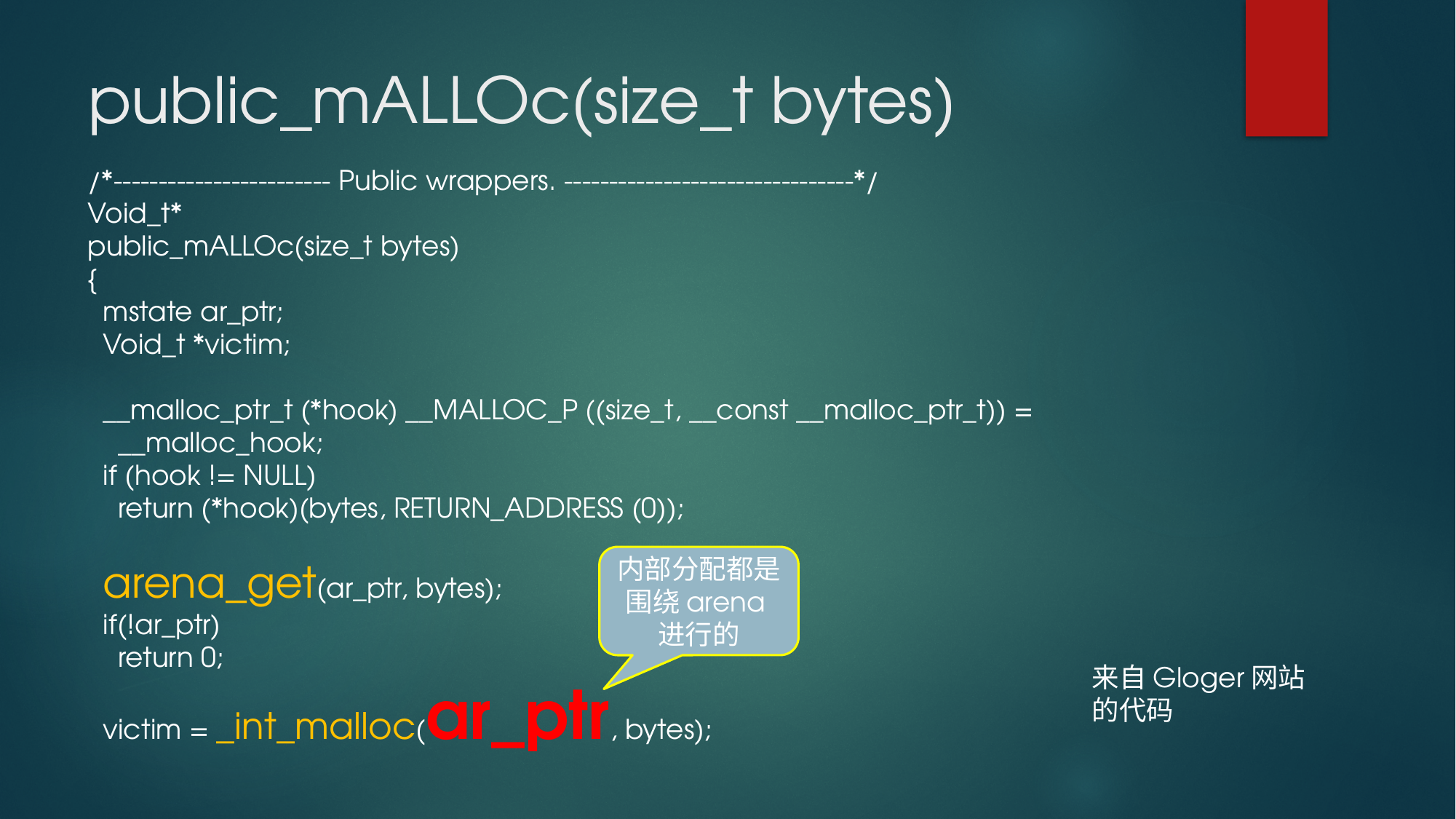

# public_mALLOc(size_t bytes)
/*------------------------ Public wrappers. --------------------------------*/
Void_t*
public_mALLOc(size_t bytes)
{
  mstate ar_ptr;
  Void_t *victim;

  __malloc_ptr_t (*hook) __MALLOC_P ((size_t, __const __malloc_ptr_t)) =
    __malloc_hook;
  if (hook != NULL)
    return (*hook)(bytes, RETURN_ADDRESS (0));

  arena_get(ar_ptr, bytes);
  if(!ar_ptr)
    return 0;
  victim = _int_malloc(ar_ptr, bytes);
内部分配都是围绕arena进行的
来自Gloger网站的代码